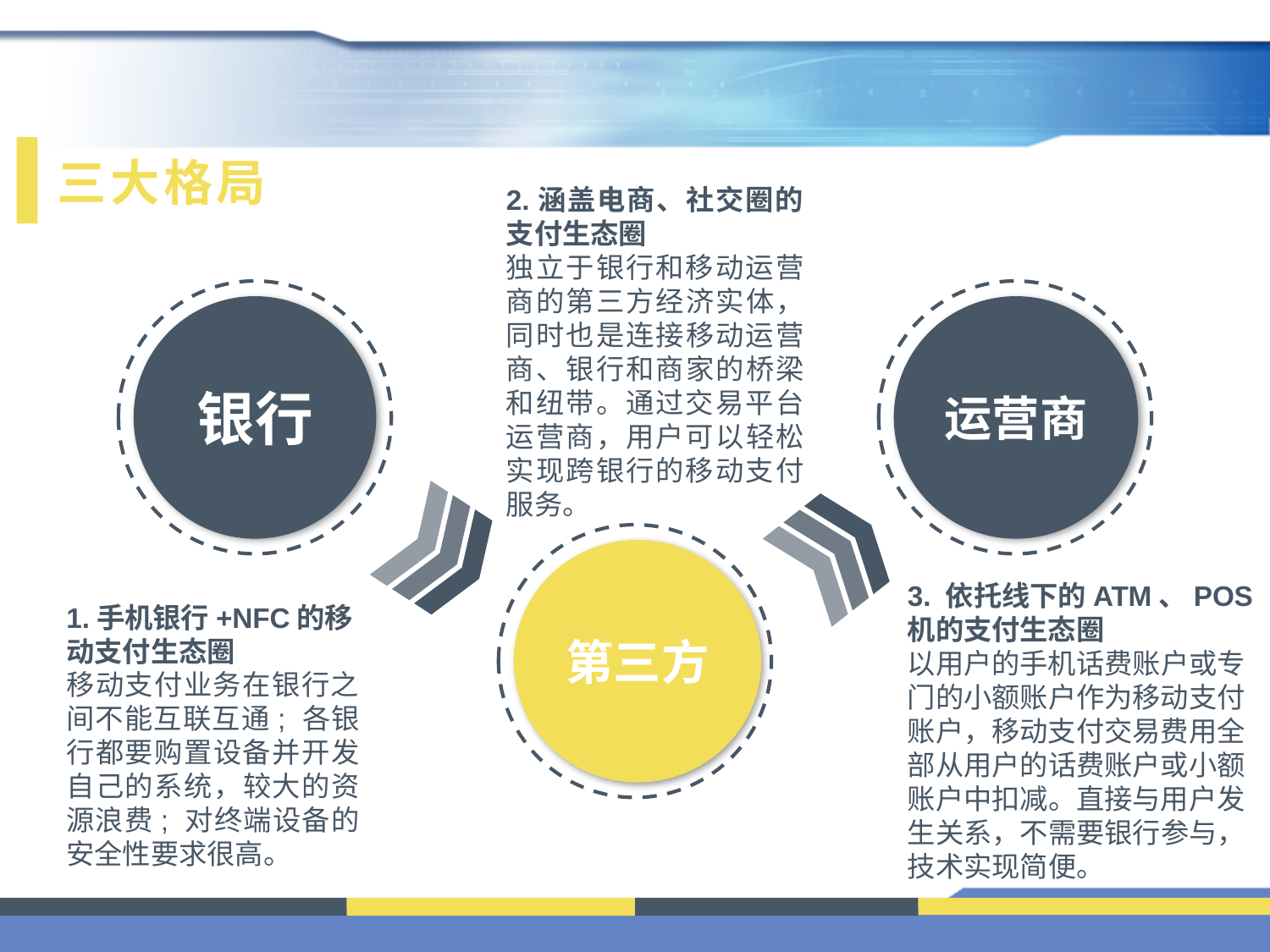

三大格局
2.涵盖电商、社交圈的支付生态圈
独立于银行和移动运营商的第三方经济实体，同时也是连接移动运营商、银行和商家的桥梁和纽带。通过交易平台运营商，用户可以轻松实现跨银行的移动支付服务。

银行

运营商

第三方

3. 依托线下的ATM、POS机的支付生态圈
以用户的手机话费账户或专门的小额账户作为移动支付账户，移动支付交易费用全部从用户的话费账户或小额账户中扣减。直接与用户发生关系，不需要银行参与，技术实现简便。

1.手机银行+NFC的移动支付生态圈
移动支付业务在银行之间不能互联互通; 各银行都要购置设备并开发自己的系统，较大的资源浪费; 对终端设备的安全性要求很高。